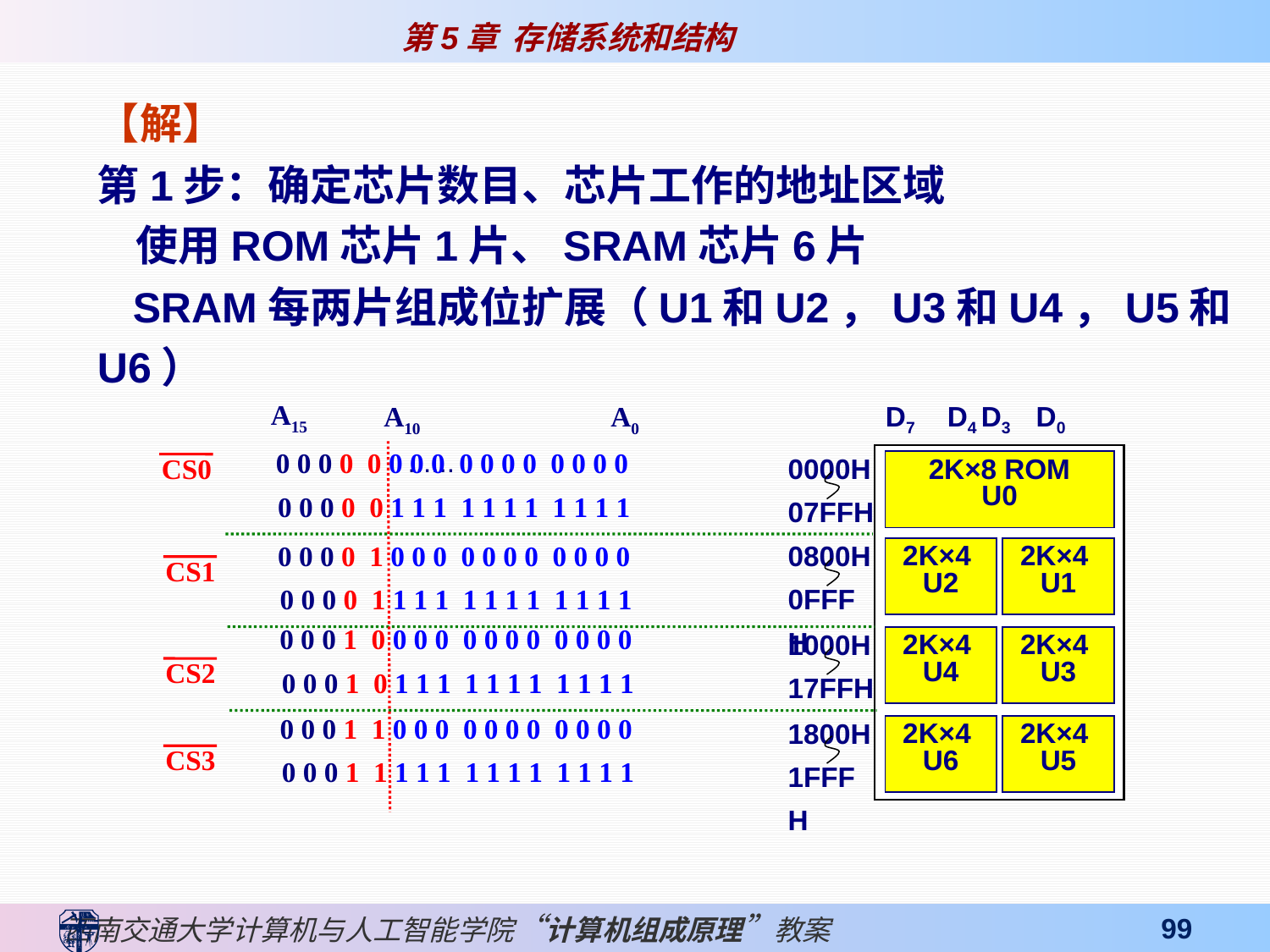

【解】
第1步：确定芯片数目、芯片工作的地址区域
   使用ROM芯片1片、SRAM芯片6片
   SRAM每两片组成位扩展（U1和U2，U3和U4，U5和U6）
A15
A10
A0
D7     D4 D3     D0
0000H
07FFH

2K×8 ROM
U0
0800H
0FFFH

2K×4
U2
2K×4
U1
1000H
17FFH

2K×4
U4
2K×4
U3
1800H
1FFFH

2K×4
U6
2K×4
U5
           ......
0 0 0 0  0 0 0 0  0 0 0 0  0 0 0 0
0 0 0 0  0 1 1 1  1 1 1 1  1 1 1 1

CS0

0 0 0 0  1 0 0 0  0 0 0 0  0 0 0 0
0 0 0 0  1 1 1 1  1 1 1 1  1 1 1 1

CS1

0 0 0 1  0 0 0 0  0 0 0 0  0 0 0 0
0 0 0 1  0 1 1 1  1 1 1 1  1 1 1 1

CS2

0 0 0 1  1 0 0 0  0 0 0 0  0 0 0 0
0 0 0 1  1 1 1 1  1 1 1 1  1 1 1 1
CS3